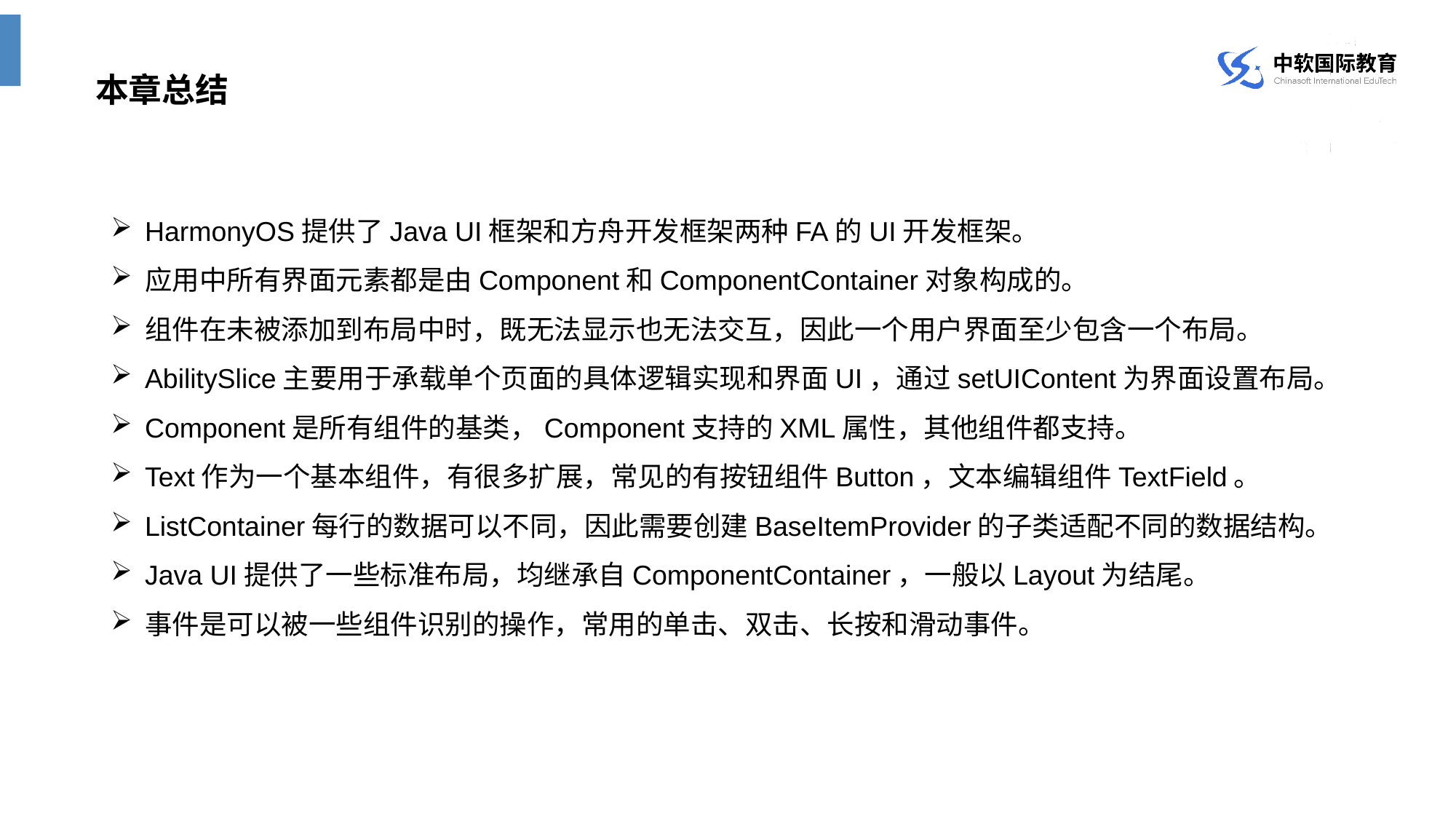

本章总结
HarmonyOS提供了Java UI框架和方舟开发框架两种FA的UI开发框架。
应用中所有界面元素都是由Component和ComponentContainer对象构成的。
组件在未被添加到布局中时，既无法显示也无法交互，因此一个用户界面至少包含一个布局。
AbilitySlice主要用于承载单个页面的具体逻辑实现和界面UI，通过setUIContent为界面设置布局。
Component是所有组件的基类，Component支持的XML属性，其他组件都支持。
Text作为一个基本组件，有很多扩展，常见的有按钮组件Button，文本编辑组件TextField。
ListContainer每行的数据可以不同，因此需要创建BaseItemProvider的子类适配不同的数据结构。
Java UI提供了一些标准布局，均继承自ComponentContainer，一般以Layout为结尾。
事件是可以被一些组件识别的操作，常用的单击、双击、长按和滑动事件。